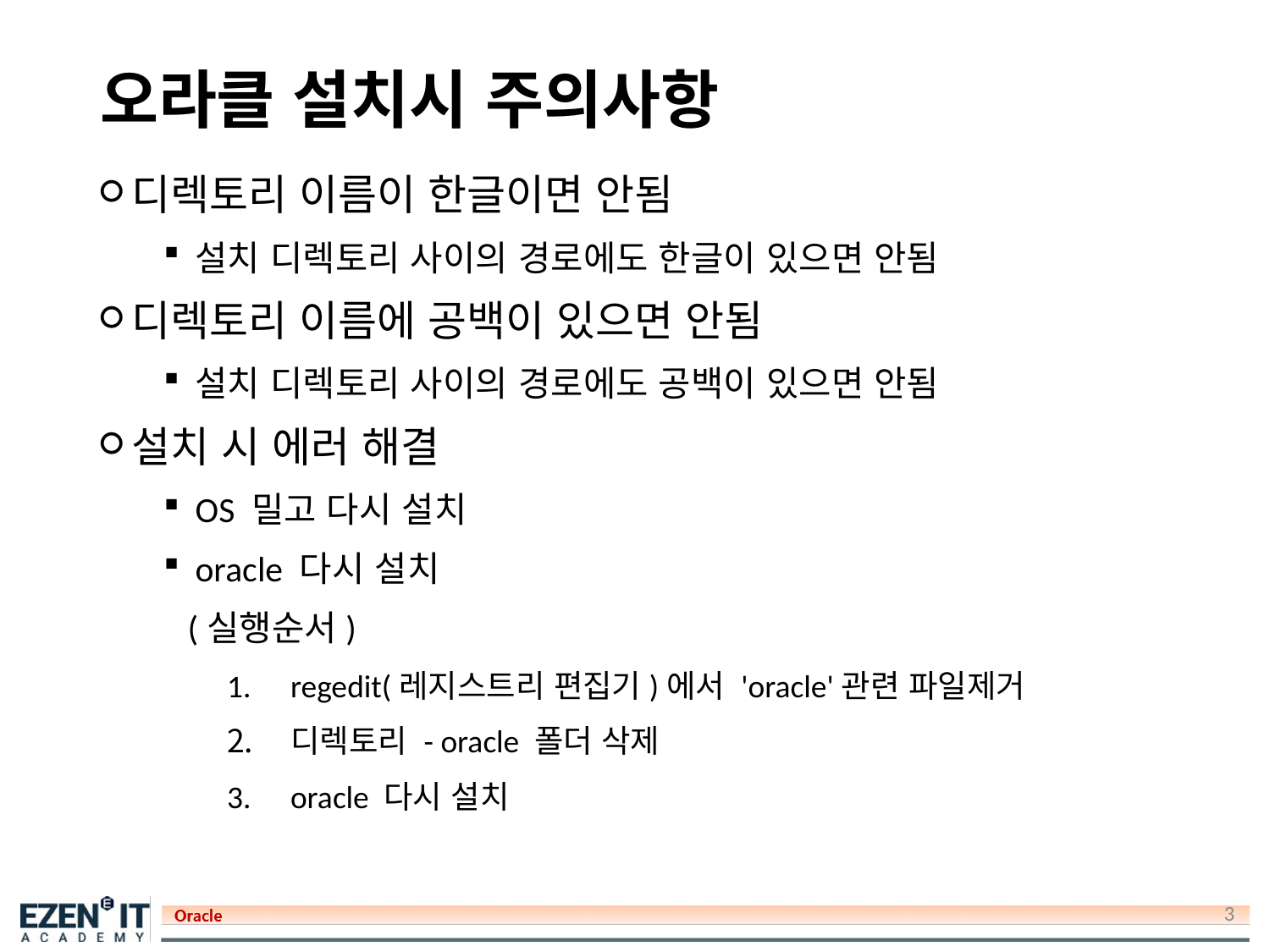

# 오라클 설치시 주의사항
디렉토리 이름이 한글이면 안됨
설치 디렉토리 사이의 경로에도 한글이 있으면 안됨
디렉토리 이름에 공백이 있으면 안됨
설치 디렉토리 사이의 경로에도 공백이 있으면 안됨
설치 시 에러 해결
OS 밀고 다시 설치
oracle 다시 설치
   (실행순서)
regedit(레지스트리 편집기)에서 'oracle'관련 파일제거
디렉토리 - oracle 폴더 삭제
oracle 다시 설치
3